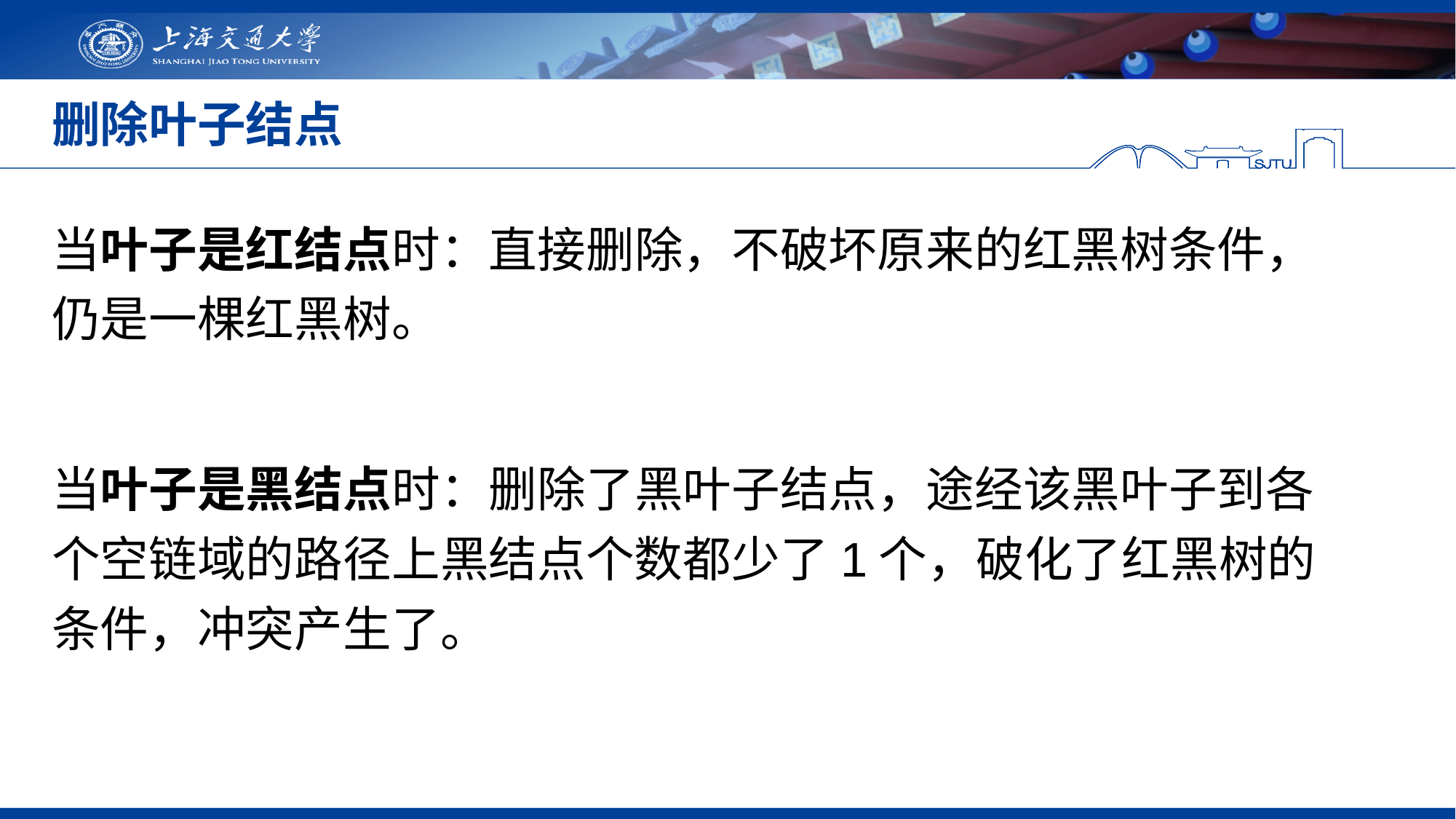

# 删除叶子结点
当叶子是红结点时：直接删除，不破坏原来的红黑树条件，仍是一棵红黑树。

当叶子是黑结点时：删除了黑叶子结点，途经该黑叶子到各个空链域的路径上黑结点个数都少了1个，破化了红黑树的条件，冲突产生了。